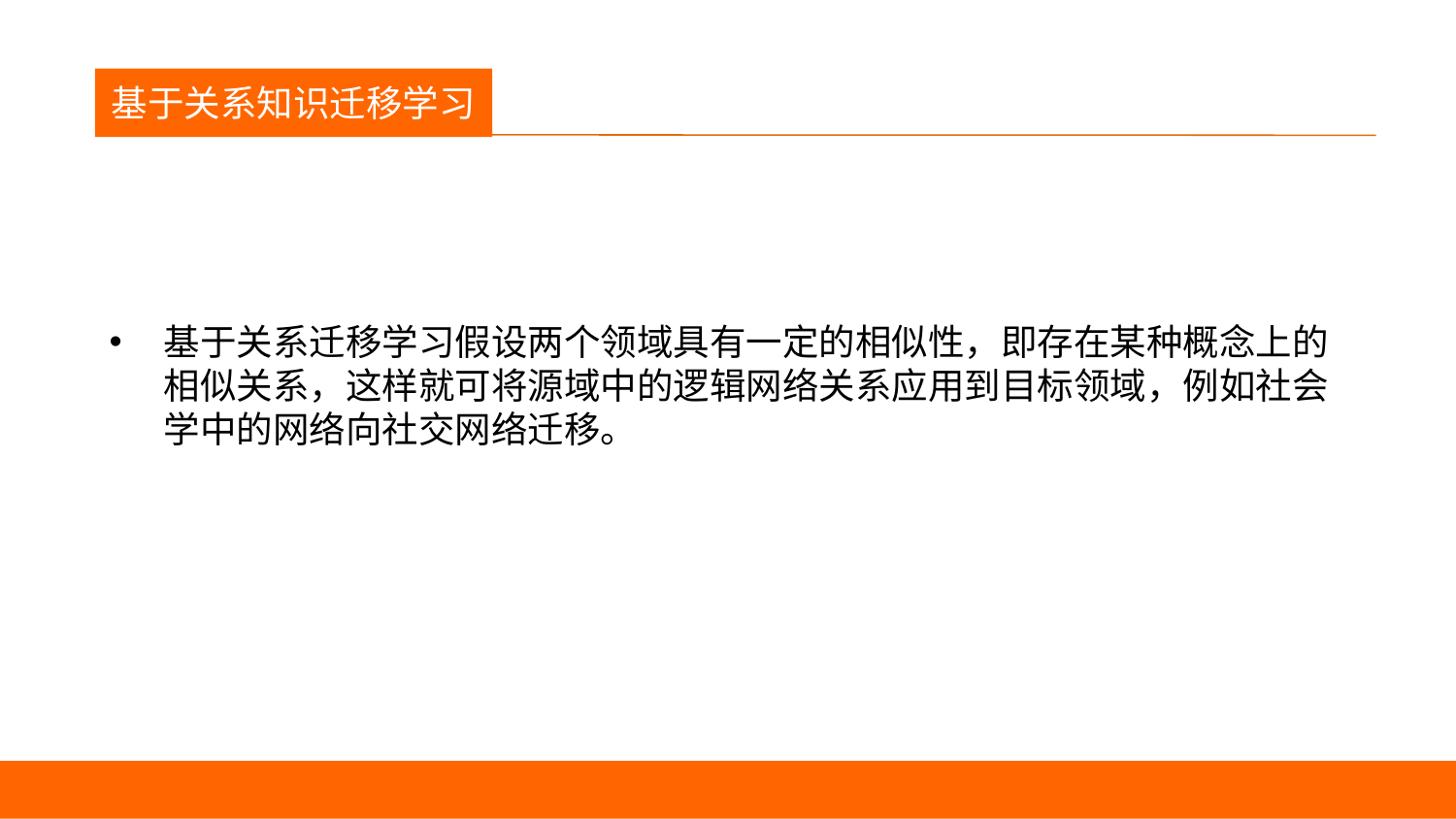

议程
基于关系知识迁移学习

基于关系迁移学习假设两个领域具有一定的相似性，即存在某种概念上的相似关系，这样就可将源域中的逻辑网络关系应用到目标领域，例如社会学中的网络向社交网络迁移。